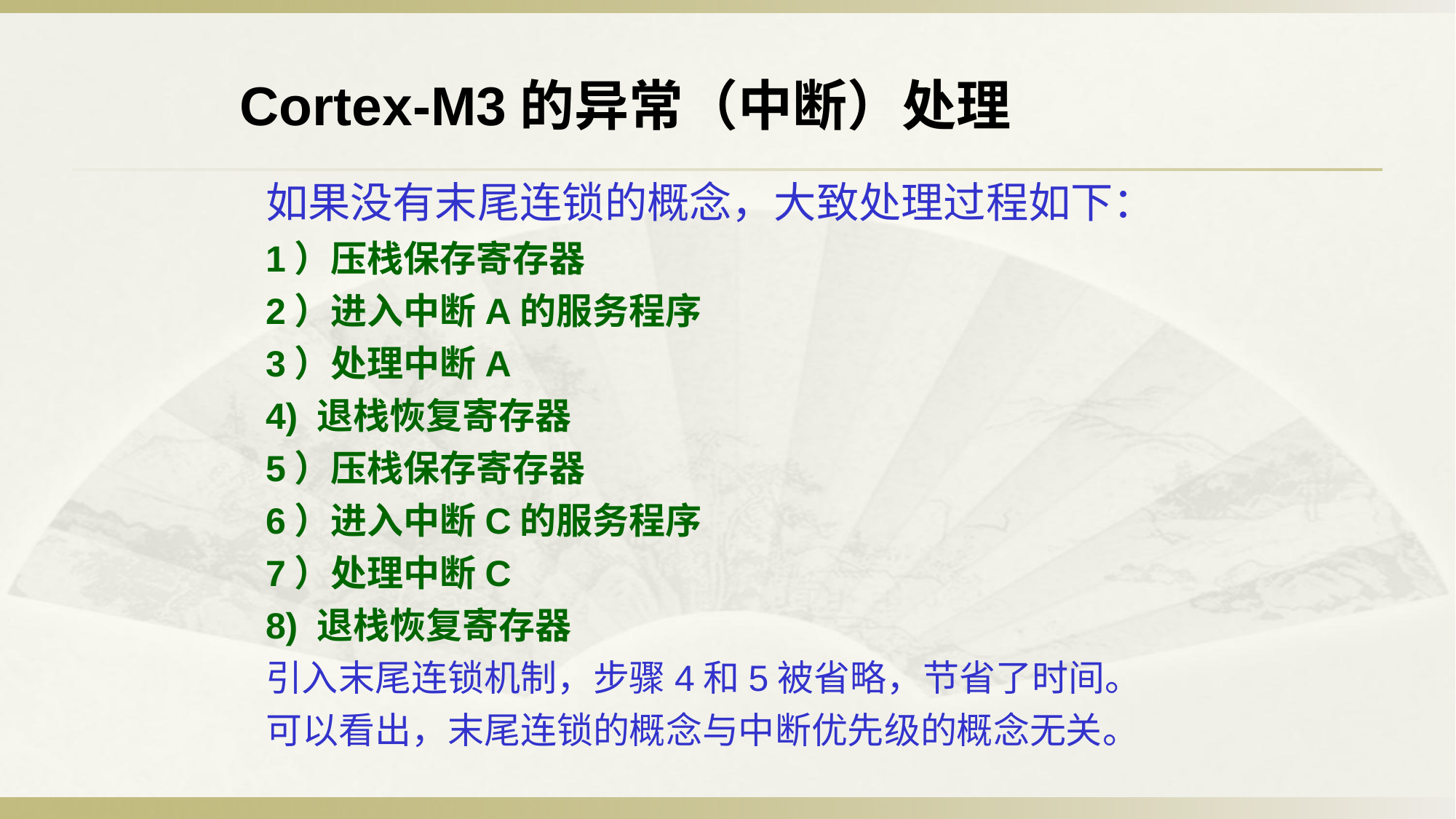

Cortex-M3的异常（中断）处理
如果没有末尾连锁的概念，大致处理过程如下：
1）压栈保存寄存器
2）进入中断A的服务程序
3）处理中断A
4) 退栈恢复寄存器
5）压栈保存寄存器
6）进入中断C的服务程序
7）处理中断C
8) 退栈恢复寄存器
引入末尾连锁机制，步骤4和5被省略，节省了时间。
可以看出，末尾连锁的概念与中断优先级的概念无关。